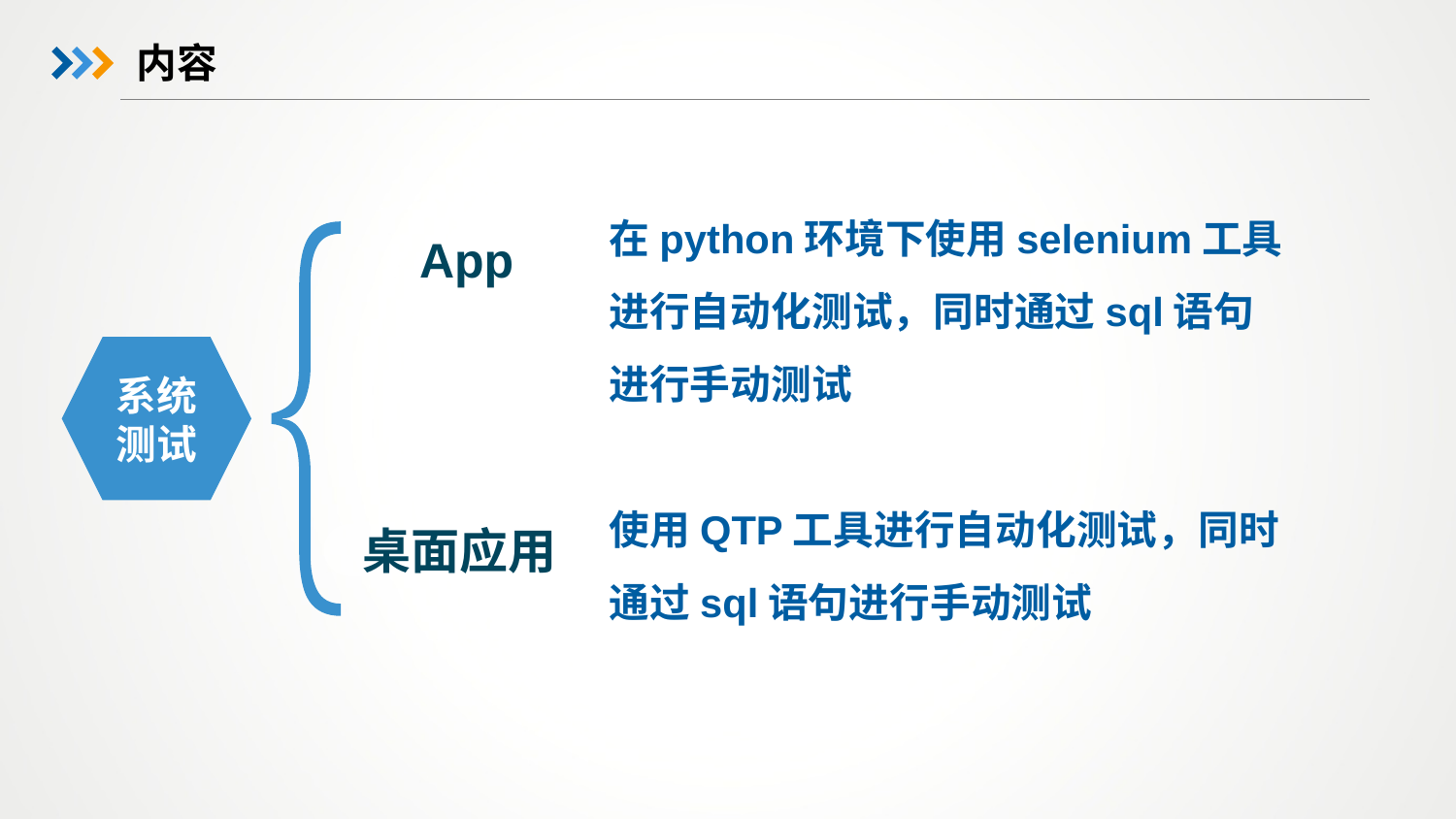

内容
在python环境下使用selenium工具进行自动化测试，同时通过sql语句进行手动测试

使用QTP工具进行自动化测试，同时通过sql语句进行手动测试

App
系统测试
桌面应用